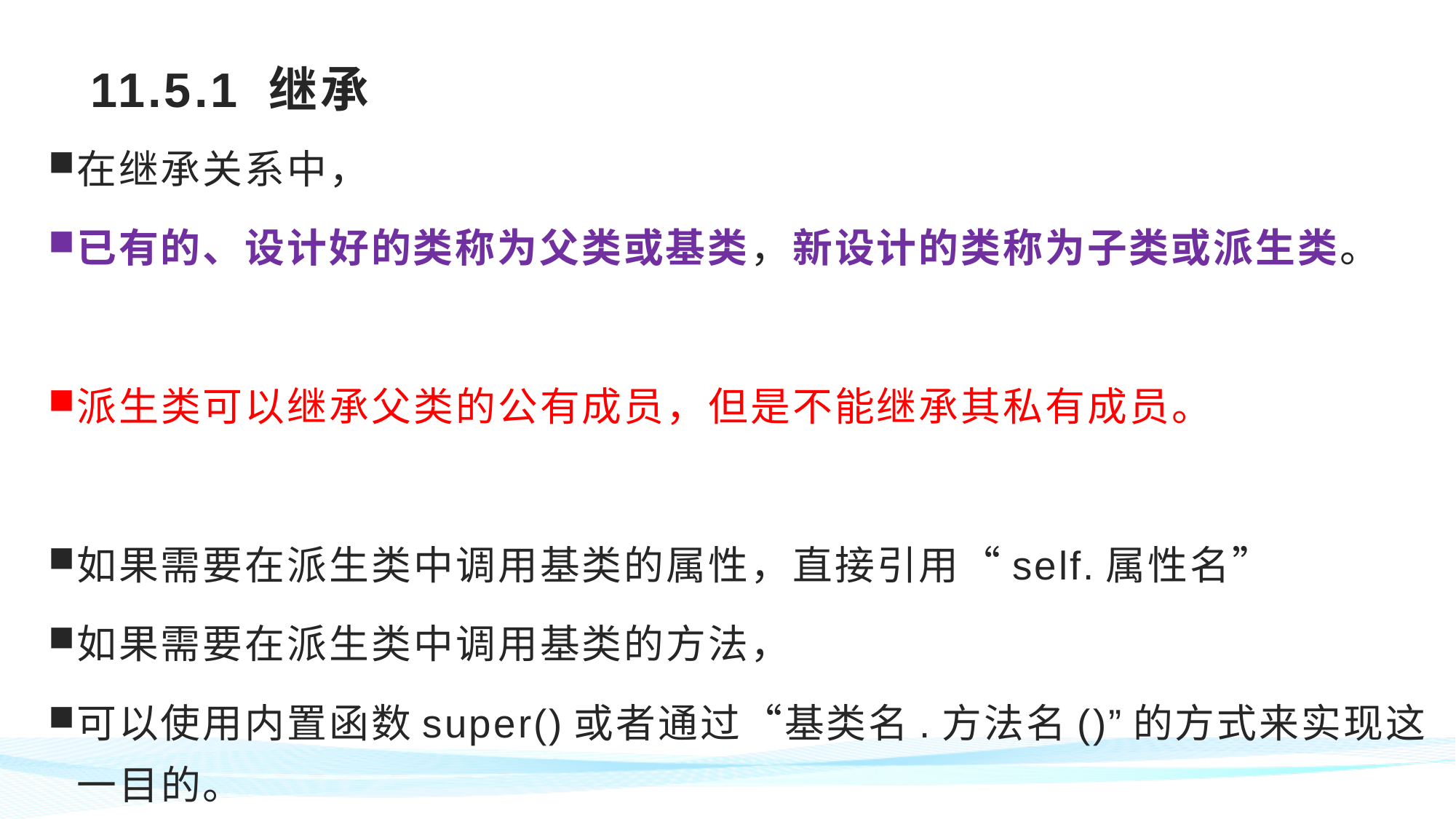

# 11.5.1 继承
在继承关系中，
已有的、设计好的类称为父类或基类，新设计的类称为子类或派生类。

派生类可以继承父类的公有成员，但是不能继承其私有成员。

如果需要在派生类中调用基类的属性，直接引用“self.属性名”
如果需要在派生类中调用基类的方法，
可以使用内置函数super()或者通过“基类名.方法名()”的方式来实现这一目的。